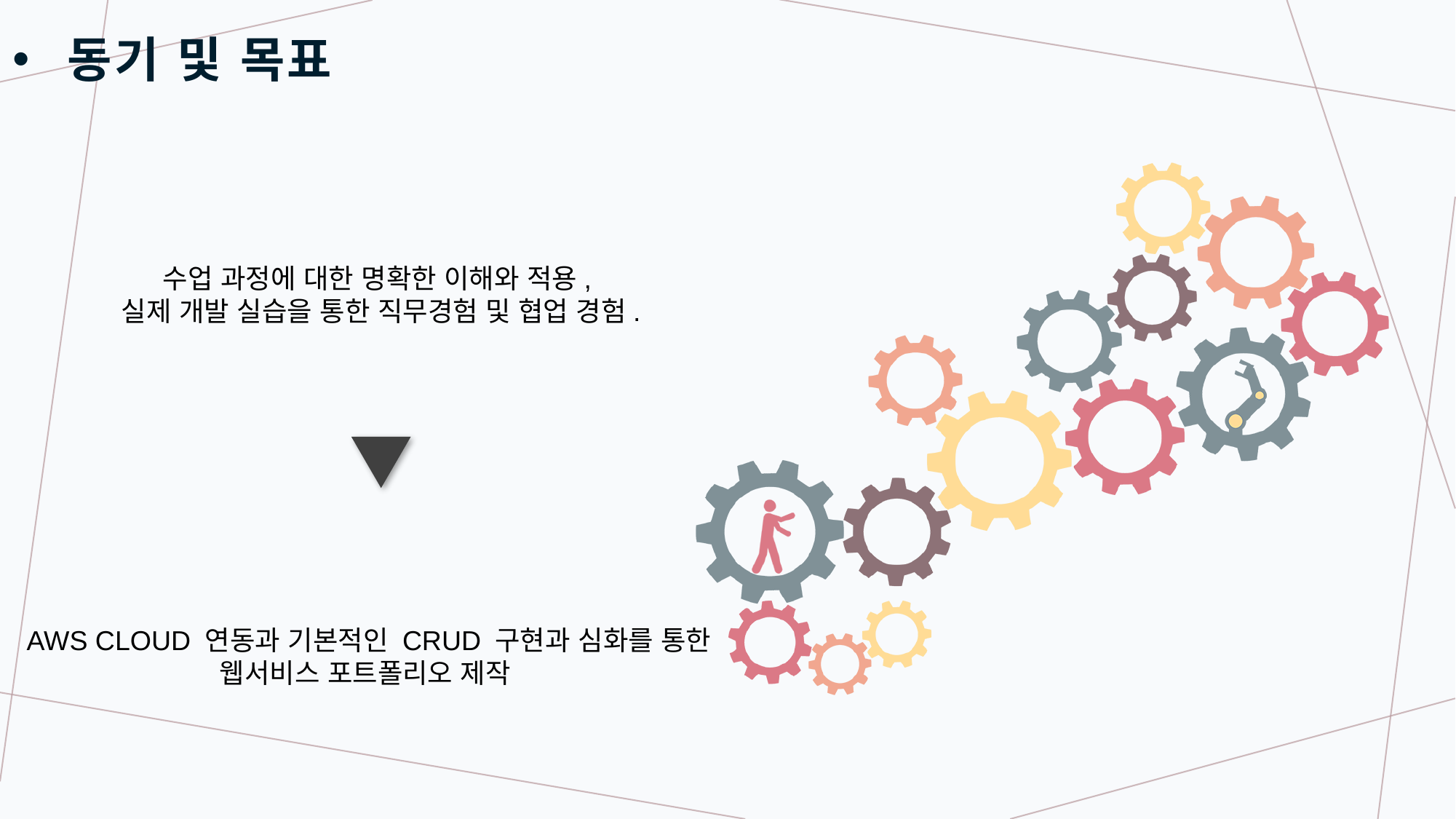

# 동기 및 목표
수업 과정에 대한 명확한 이해와 적용,
실제 개발 실습을 통한 직무경험 및 협업 경험.

AWS CLOUD 연동과 기본적인 CRUD 구현과 심화를 통한
웹서비스 포트폴리오 제작